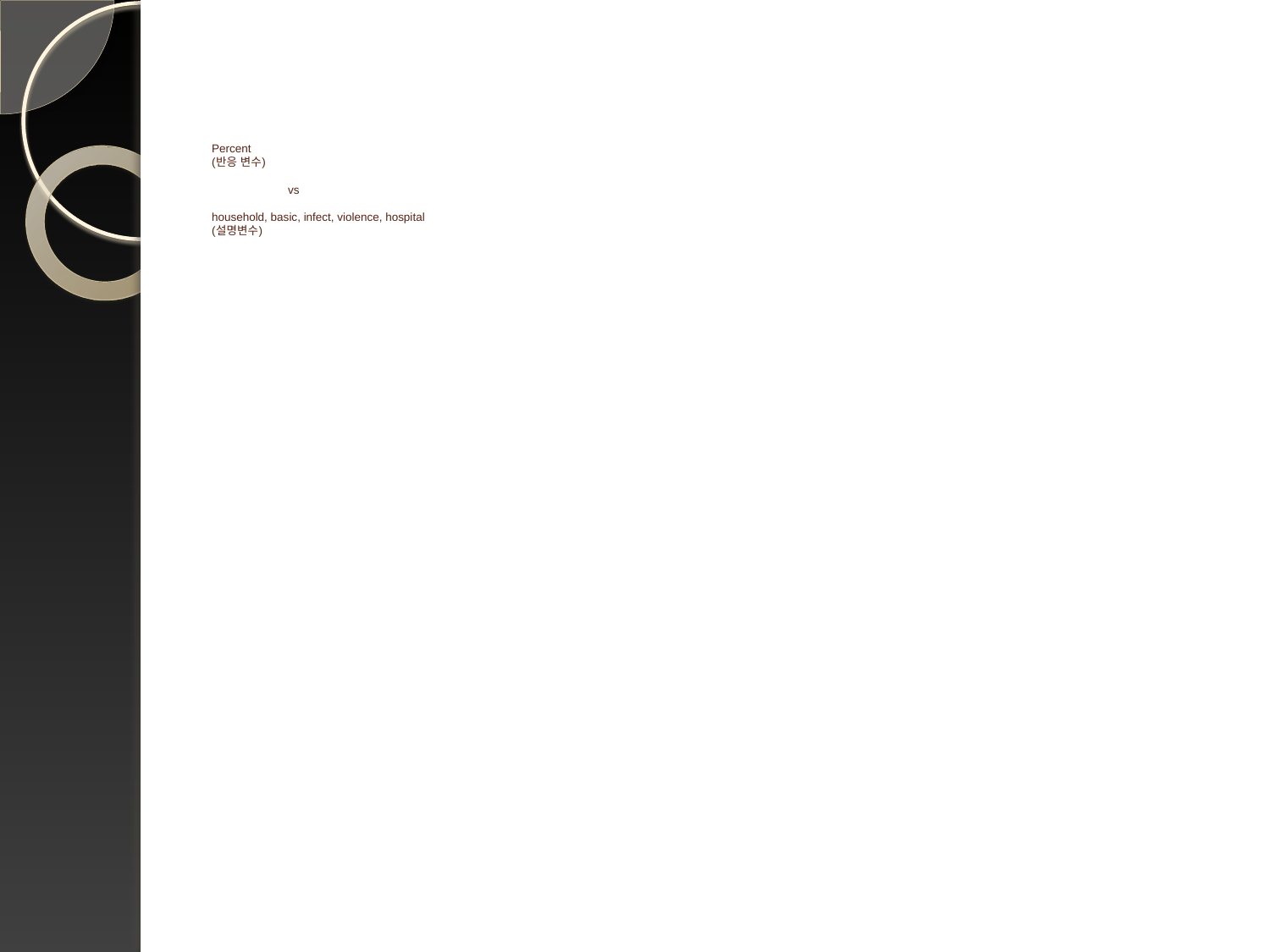

# Percent (반응 변수) vs household, basic, infect, violence, hospital (설명변수)